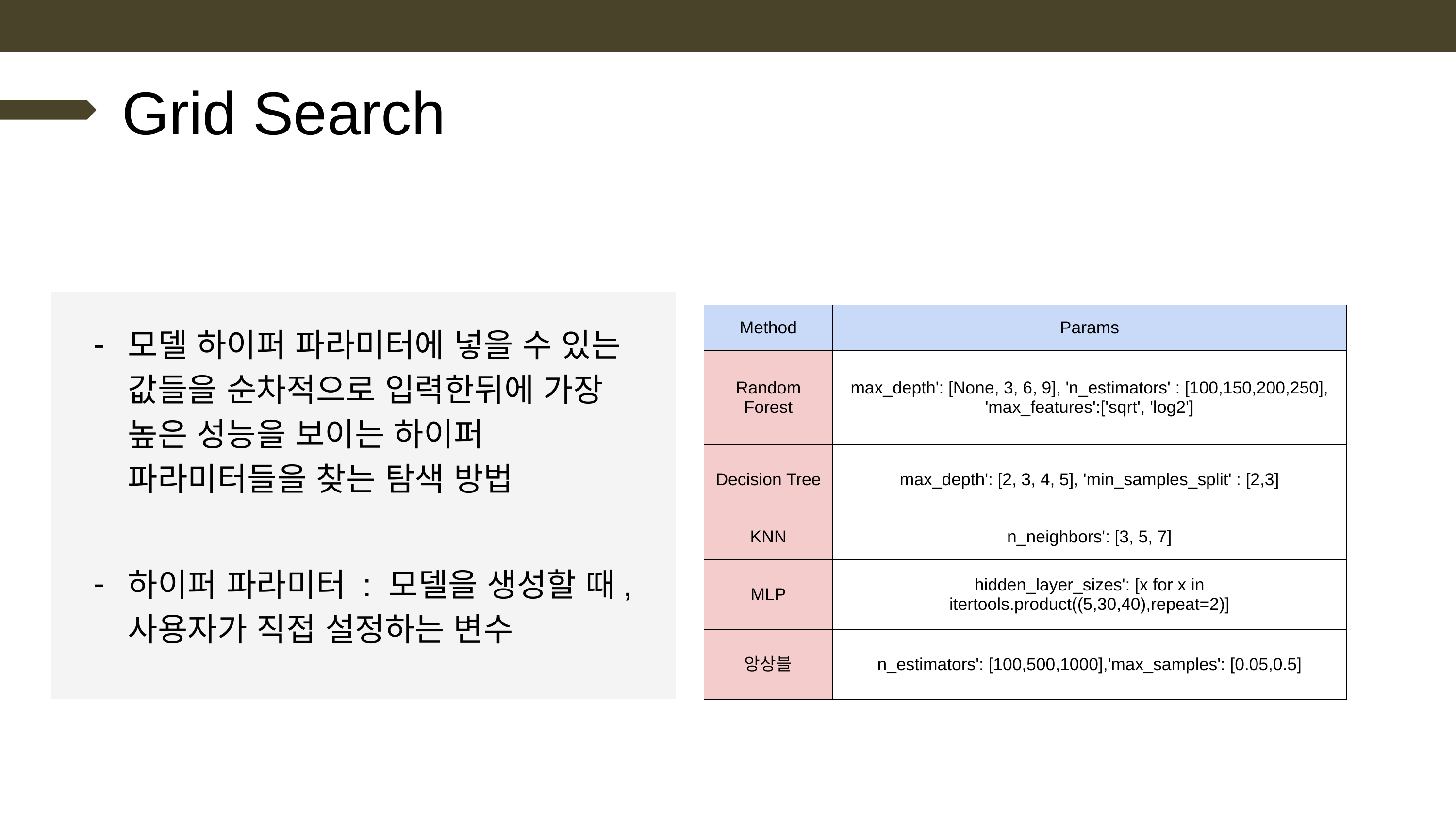

Grid Search

| Method | Params |
| --- | --- |
| Random Forest | max\_depth': [None, 3, 6, 9], 'n\_estimators' : [100,150,200,250], 'max\_features':['sqrt', 'log2'] |
| Decision Tree | max\_depth': [2, 3, 4, 5], 'min\_samples\_split' : [2,3] |
| KNN | n\_neighbors': [3, 5, 7] |
| MLP | hidden\_layer\_sizes': [x for x in itertools.product((5,30,40),repeat=2)] |
| 앙상블 | n\_estimators': [100,500,1000],'max\_samples': [0.05,0.5] |
모델 하이퍼 파라미터에 넣을 수 있는 값들을 순차적으로 입력한뒤에 가장 높은 성능을 보이는 하이퍼 파라미터들을 찾는 탐색 방법

하이퍼 파라미터 : 모델을 생성할 때, 사용자가 직접 설정하는 변수